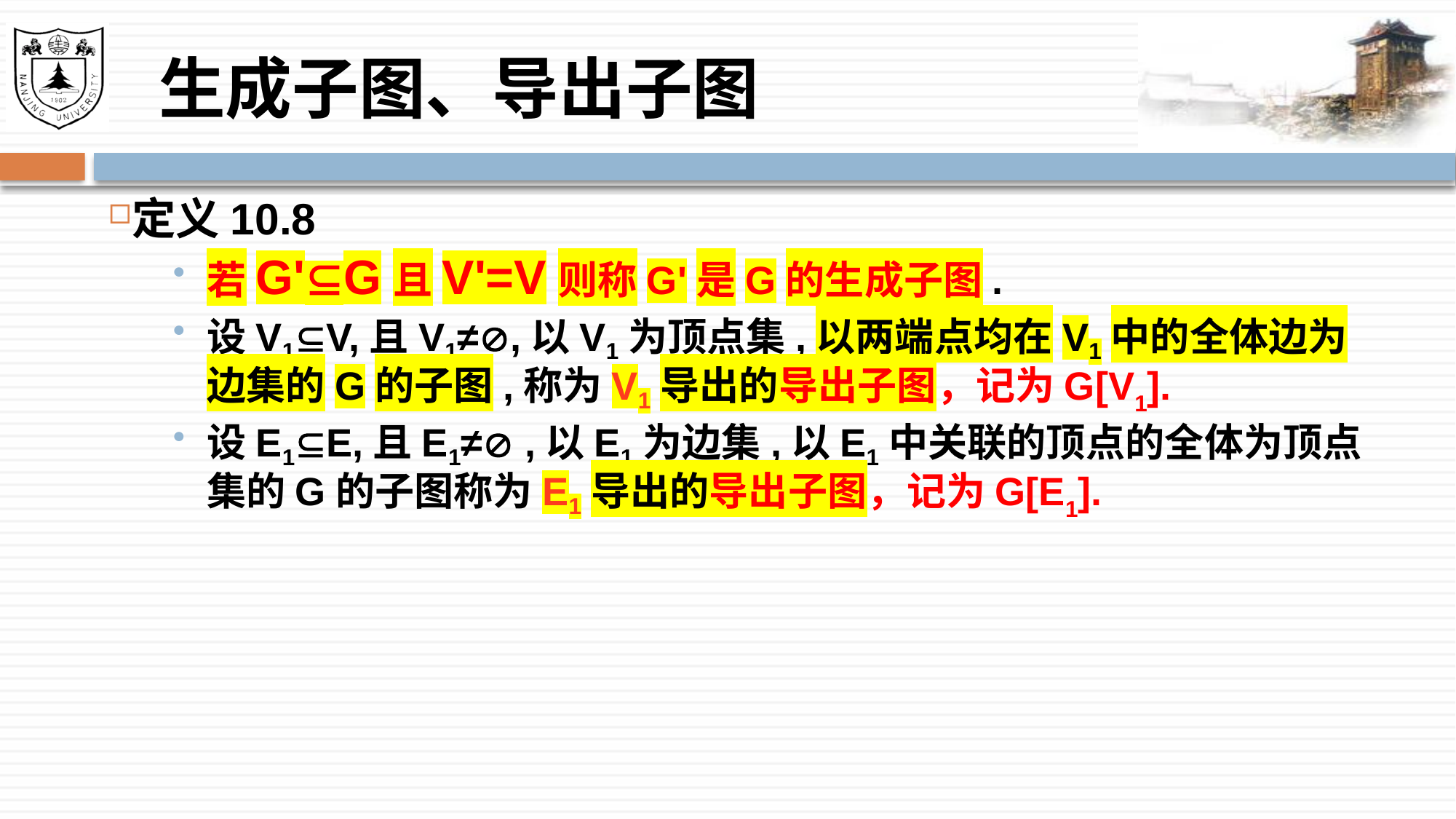

# 生成子图、导出子图
定义10.8
若G'⊆G且V'=V则称G'是G的生成子图.
设V1⊆V,且V1≠∅,以V1为顶点集,以两端点均在V1中的全体边为边集的G的子图,称为V1导出的导出子图，记为G[V1].
设E1⊆E,且E1≠∅ ,以E1为边集,以E1中关联的顶点的全体为顶点集的G的子图称为E1导出的导出子图，记为G[E1].